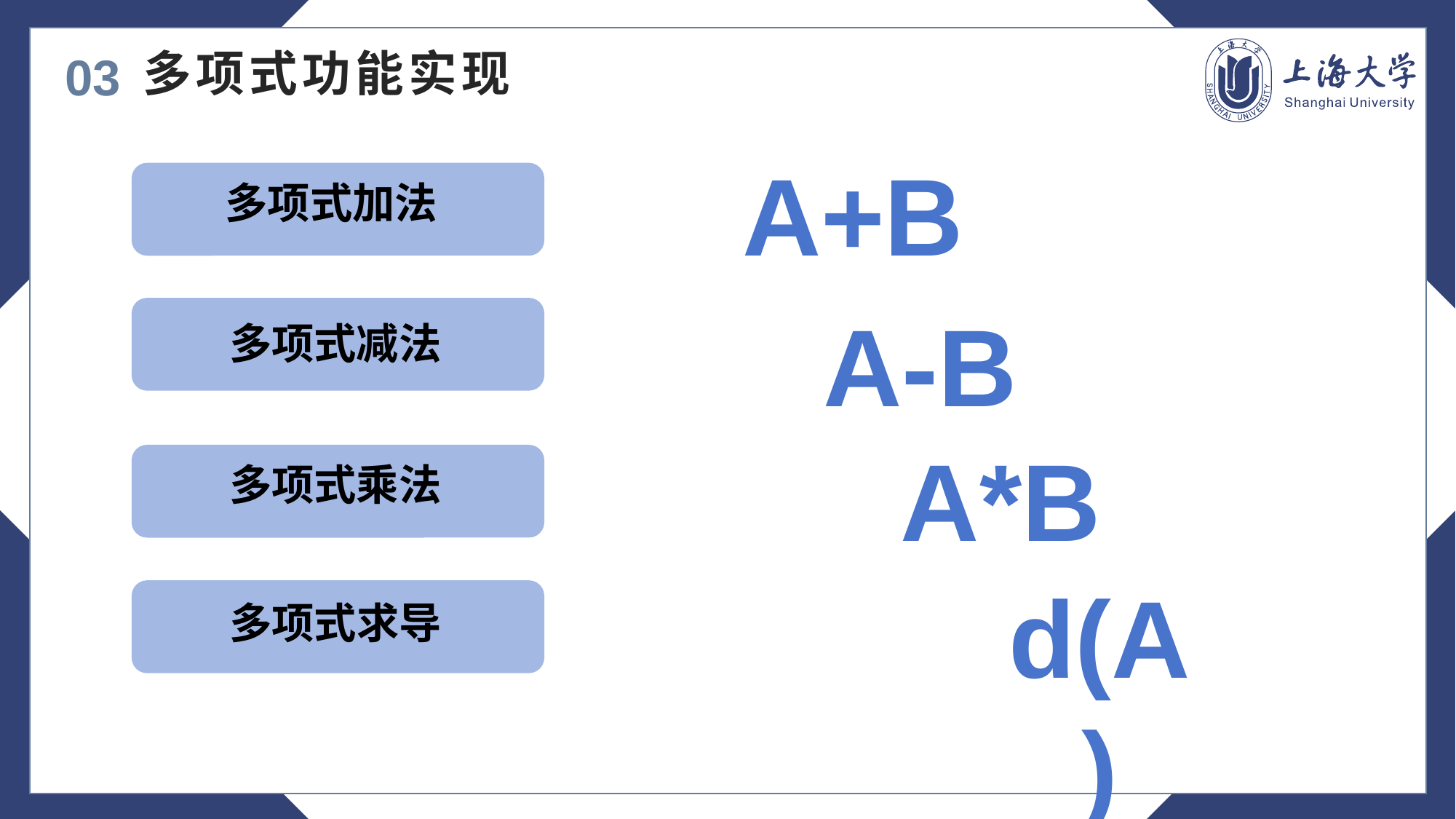

多项式功能实现
03
A+B

多项式加法
A-B

多项式减法
A*B

多项式乘法
d(A)

多项式求导